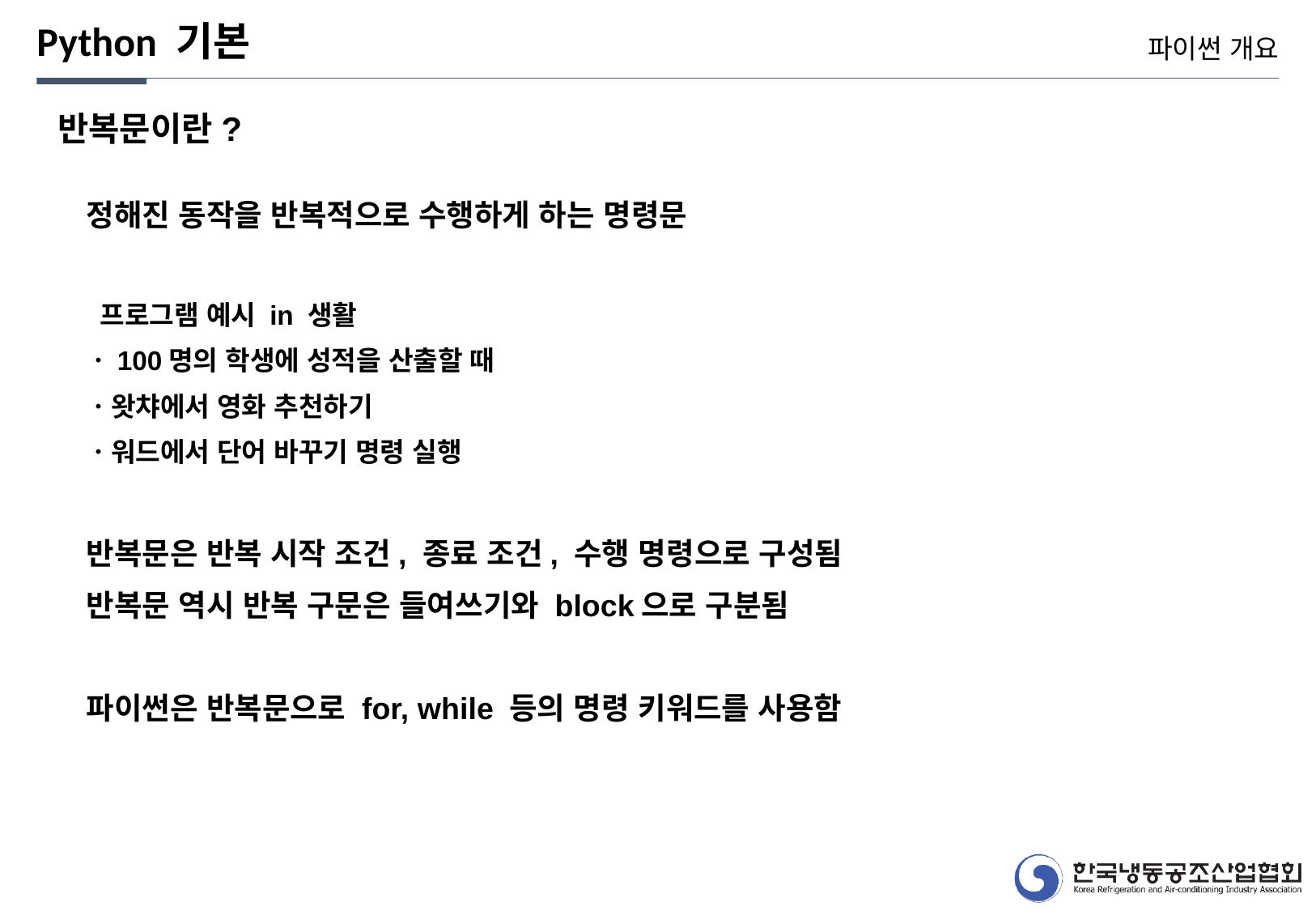

Python 기본
파이썬 개요
반복문이란?
정해진 동작을 반복적으로 수행하게 하는 명령문

 프로그램 예시 in 생활
ㆍ100명의 학생에 성적을 산출할 때
ㆍ왓챠에서 영화 추천하기
ㆍ워드에서 단어 바꾸기 명령 실행

반복문은 반복 시작 조건, 종료 조건, 수행 명령으로 구성됨
반복문 역시 반복 구문은 들여쓰기와 block으로 구분됨

파이썬은 반복문으로 for, while 등의 명령 키워드를 사용함